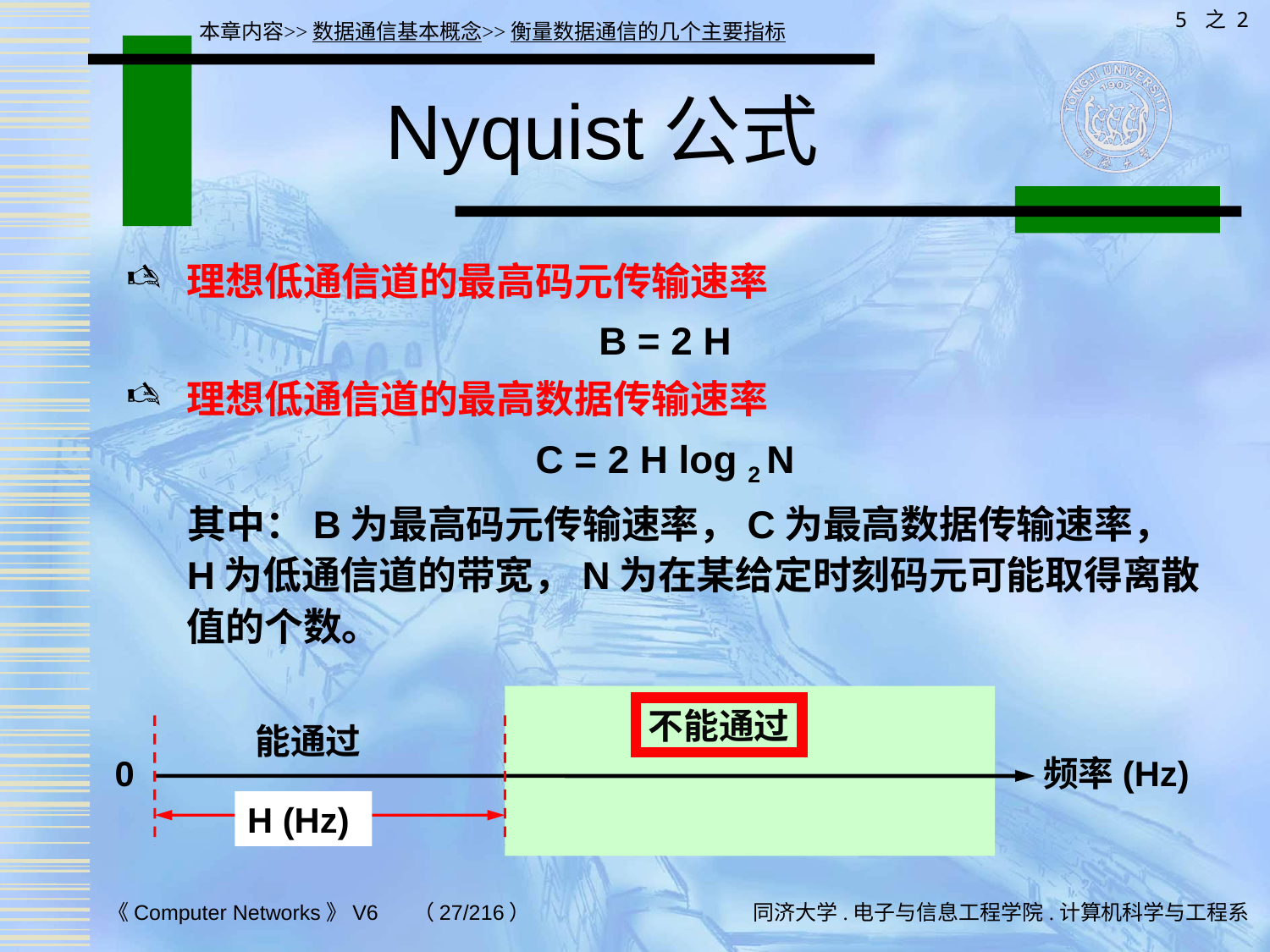

5 之 2
本章内容>>数据通信基本概念>>衡量数据通信的几个主要指标
# Nyquist公式
理想低通信道的最高码元传输速率
B = 2 H
理想低通信道的最高数据传输速率
C = 2 H log 2 N
      其中：B为最高码元传输速率，C为最高数据传输速率，H为低通信道的带宽，N为在某给定时刻码元可能取得离散值的个数。

不能通过
能通过

0
频率(Hz)

H (Hz)